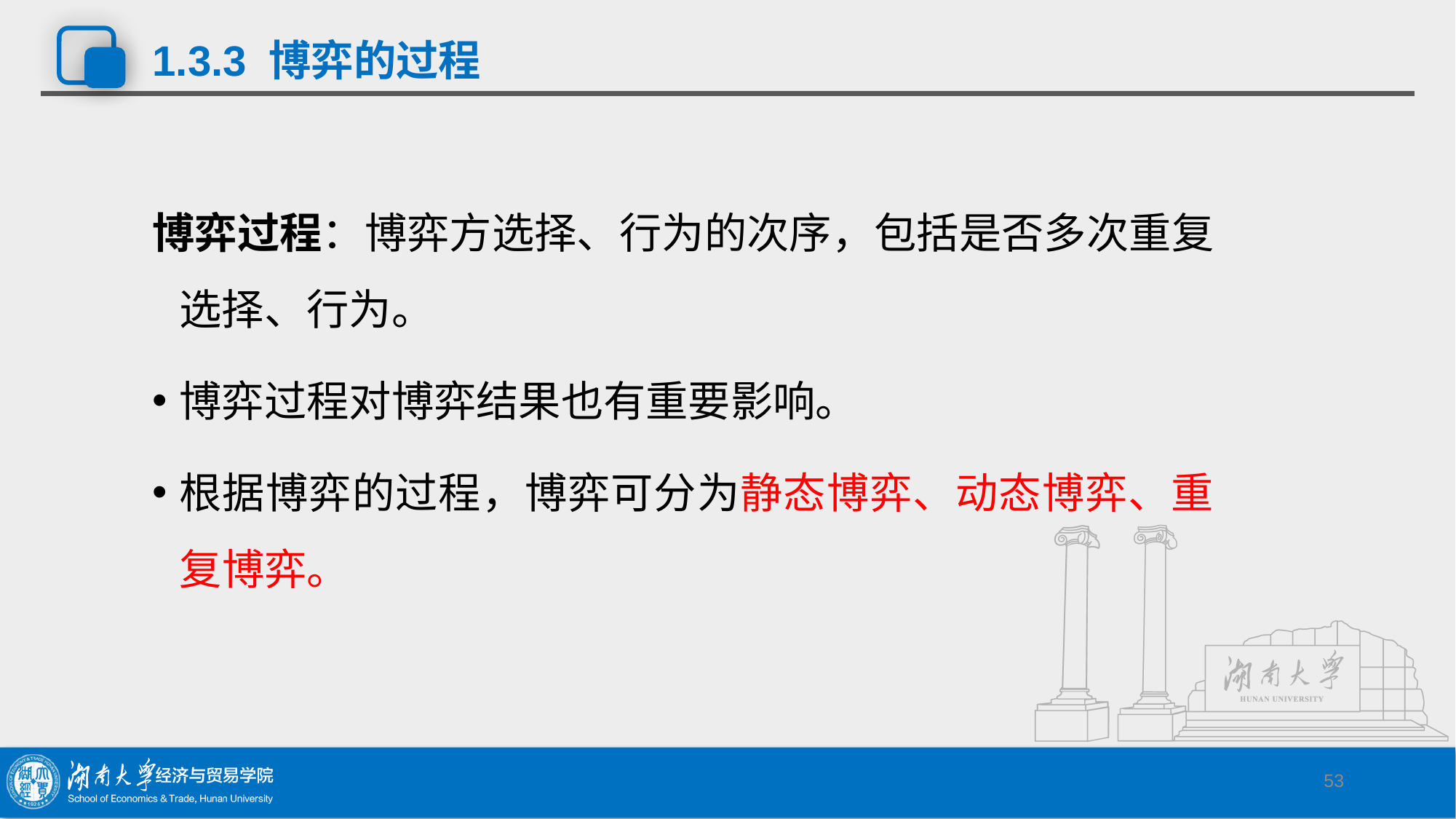

# 1.3.3 博弈的过程
博弈过程：博弈方选择、行为的次序，包括是否多次重复选择、行为。
博弈过程对博弈结果也有重要影响。
根据博弈的过程，博弈可分为静态博弈、动态博弈、重复博弈。